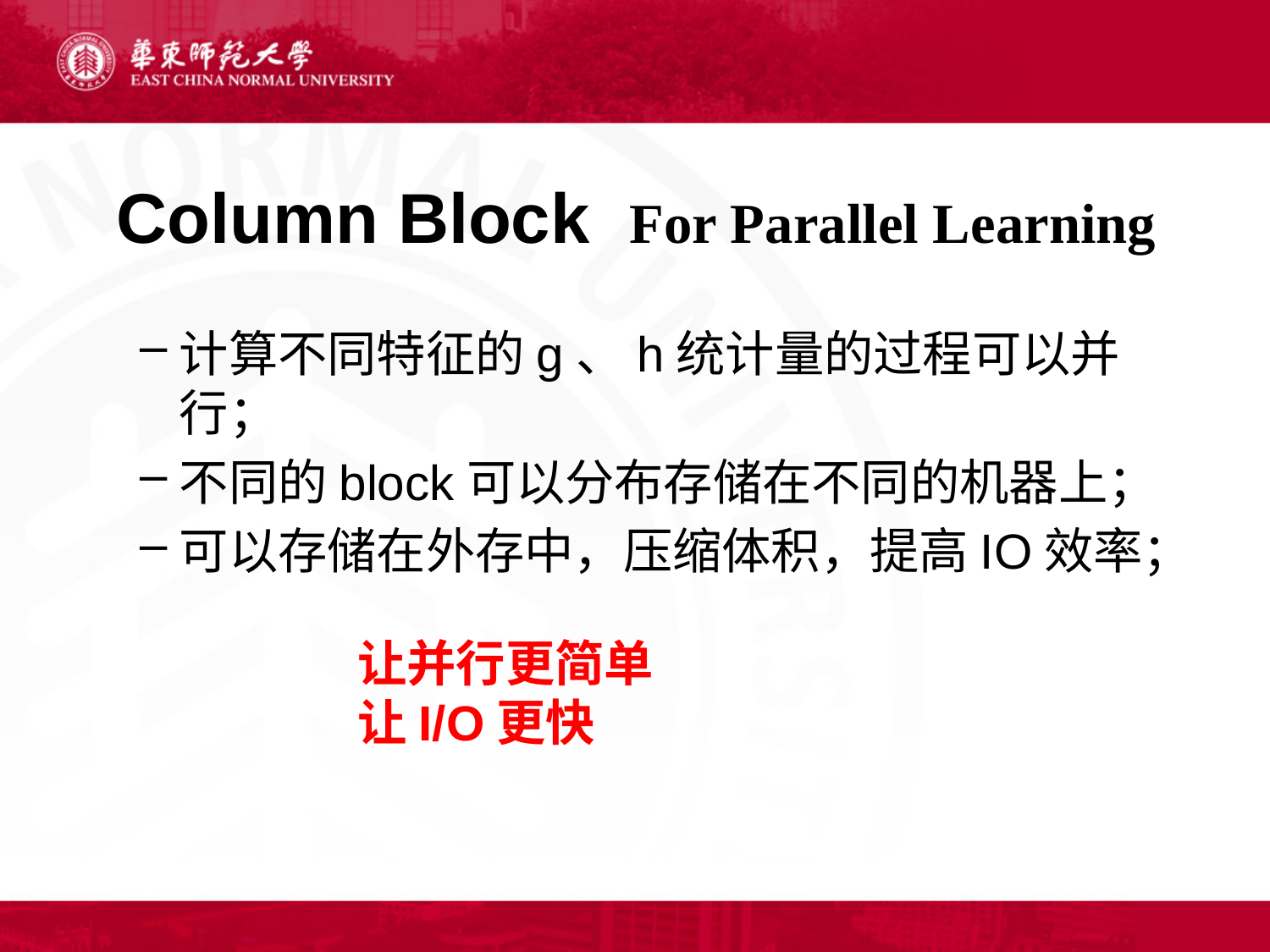

# Column Block  For Parallel Learning
计算不同特征的g、h统计量的过程可以并行；
不同的block可以分布存储在不同的机器上；
可以存储在外存中，压缩体积，提高IO效率；

让并行更简单
让I/O更快